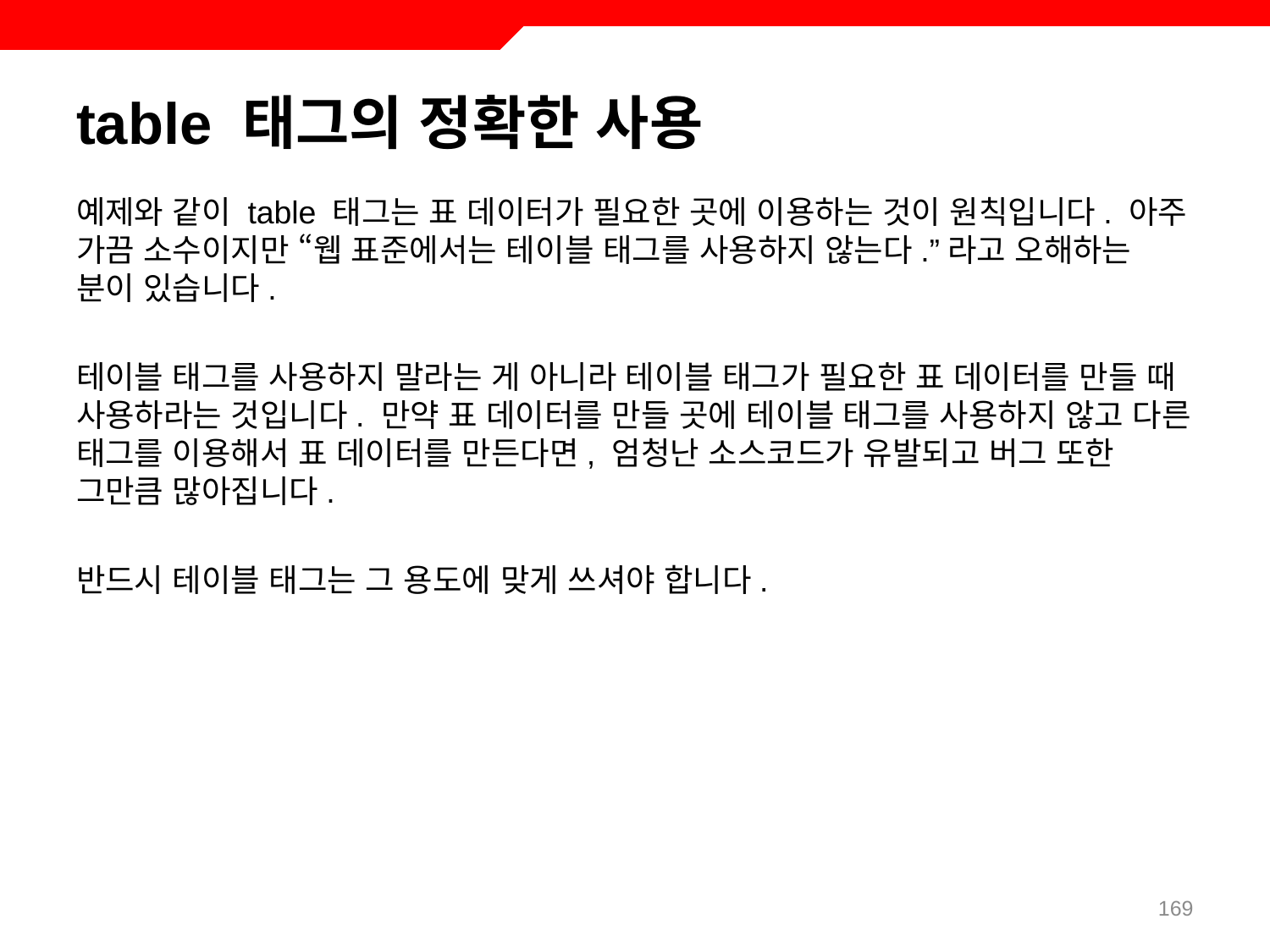

# table 태그의 정확한 사용
예제와 같이 table 태그는 표 데이터가 필요한 곳에 이용하는 것이 원칙입니다. 아주 가끔 소수이지만 “웹 표준에서는 테이블 태그를 사용하지 않는다.”라고 오해하는 분이 있습니다.

테이블 태그를 사용하지 말라는 게 아니라 테이블 태그가 필요한 표 데이터를 만들 때 사용하라는 것입니다. 만약 표 데이터를 만들 곳에 테이블 태그를 사용하지 않고 다른 태그를 이용해서 표 데이터를 만든다면, 엄청난 소스코드가 유발되고 버그 또한 그만큼 많아집니다.

반드시 테이블 태그는 그 용도에 맞게 쓰셔야 합니다.
169